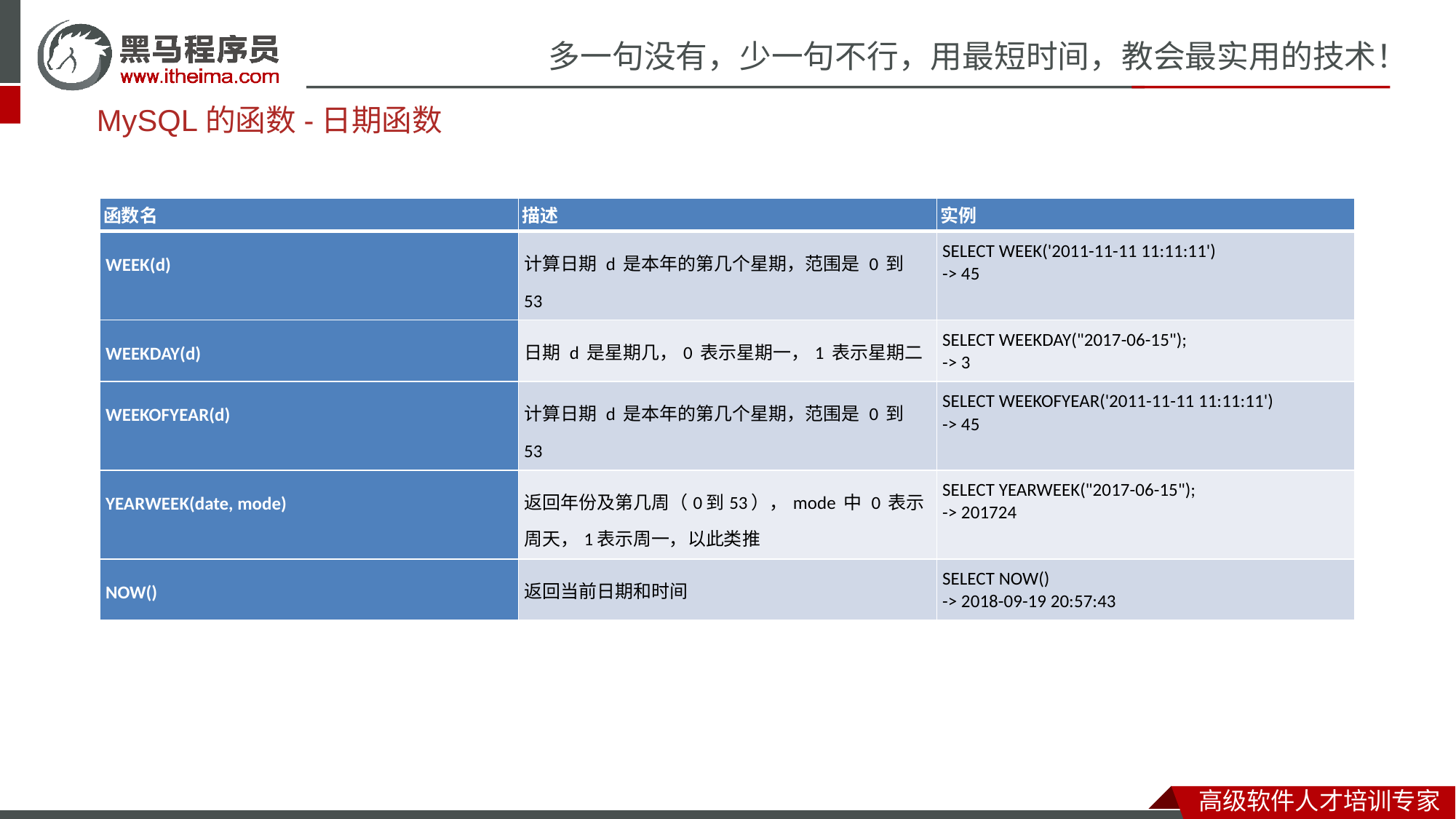

MySQL的函数-日期函数
| 函数名 | 描述 | 实例 |
| --- | --- | --- |
| WEEK(d) | 计算日期 d 是本年的第几个星期，范围是 0 到 53 | SELECT WEEK('2011-11-11 11:11:11') -> 45 |
| WEEKDAY(d) | 日期 d 是星期几，0 表示星期一，1 表示星期二 | SELECT WEEKDAY("2017-06-15"); -> 3 |
| WEEKOFYEAR(d) | 计算日期 d 是本年的第几个星期，范围是 0 到 53 | SELECT WEEKOFYEAR('2011-11-11 11:11:11') -> 45 |
| YEARWEEK(date, mode) | 返回年份及第几周（0到53），mode 中 0 表示周天，1表示周一，以此类推 | SELECT YEARWEEK("2017-06-15"); -> 201724 |
| NOW() | 返回当前日期和时间 | SELECT NOW() -> 2018-09-19 20:57:43 |